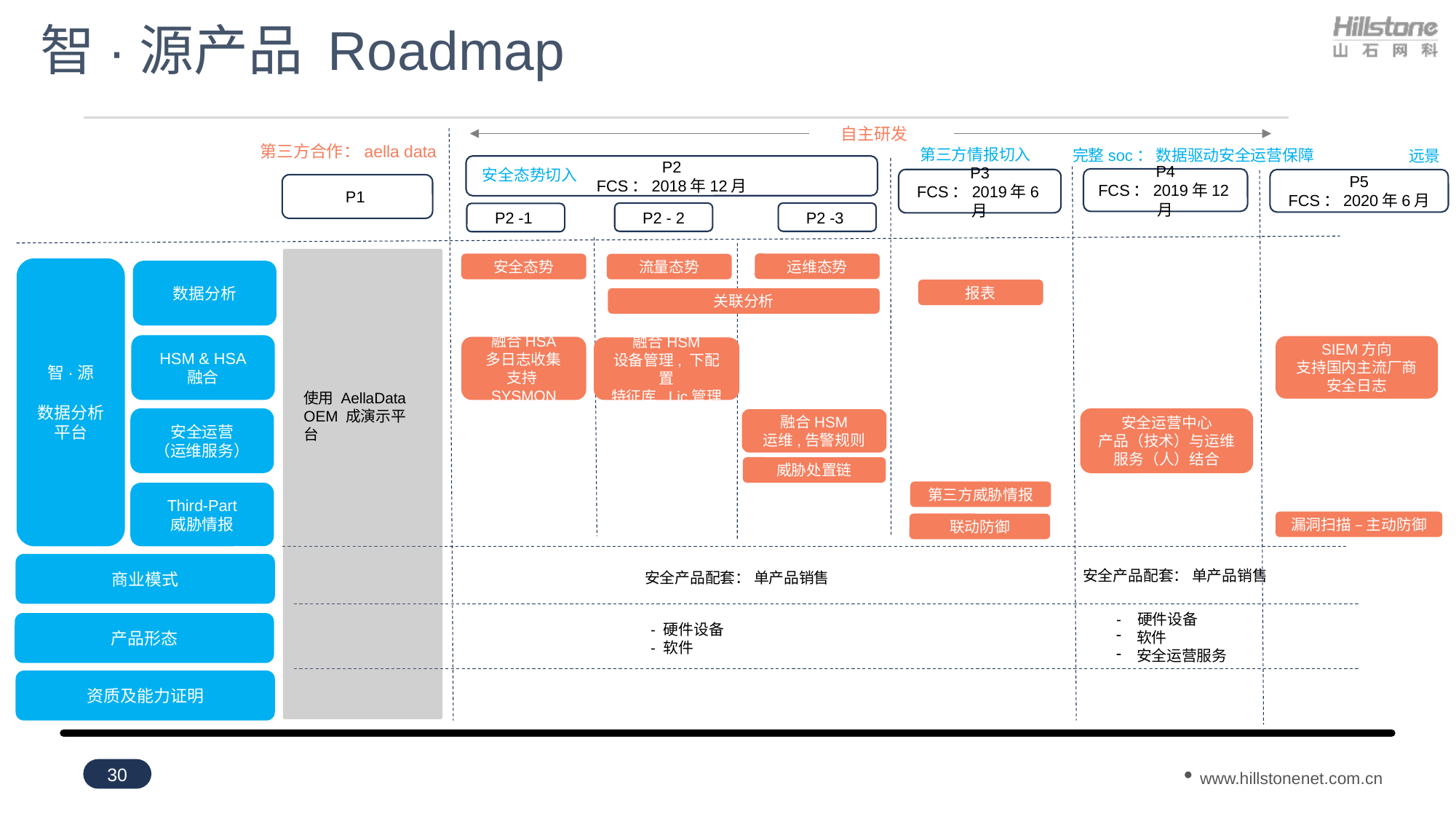

# 智·源产品 Roadmap
自主研发
第三方合作：aella data
第三方情报切入
完整soc： 数据驱动安全运营保障
远景
P2
FCS：2018年12月
安全态势切入
P4
FCS：2019年12月
P3
FCS：2019年6月
P5
FCS：2020年6月
P1
P2 - 2
P2 -3
P2 -1

运维态势
安全态势
流量态势
智·源

数据分析平台
数据分析
报表
关联分析
HSM & HSA
融合
SIEM方向
支持国内主流厂商安全日志
融合HSA
多日志收集
支持SYSMON
融合HSM
设备管理, 下配置
特征库, Lic管理
使用 AellaData
OEM 成演示平台
安全运营
（运维服务）
安全运营中心
产品（技术）与运维服务（人）结合
融合HSM
运维,告警规则
威胁处置链
第三方威胁情报
Third-Part
威胁情报
漏洞扫描 – 主动防御
联动防御
商业模式
安全产品配套： 单产品销售
安全产品配套： 单产品销售
-   硬件设备
软件
安全运营服务
产品形态
- 硬件设备
- 软件
资质及能力证明
30